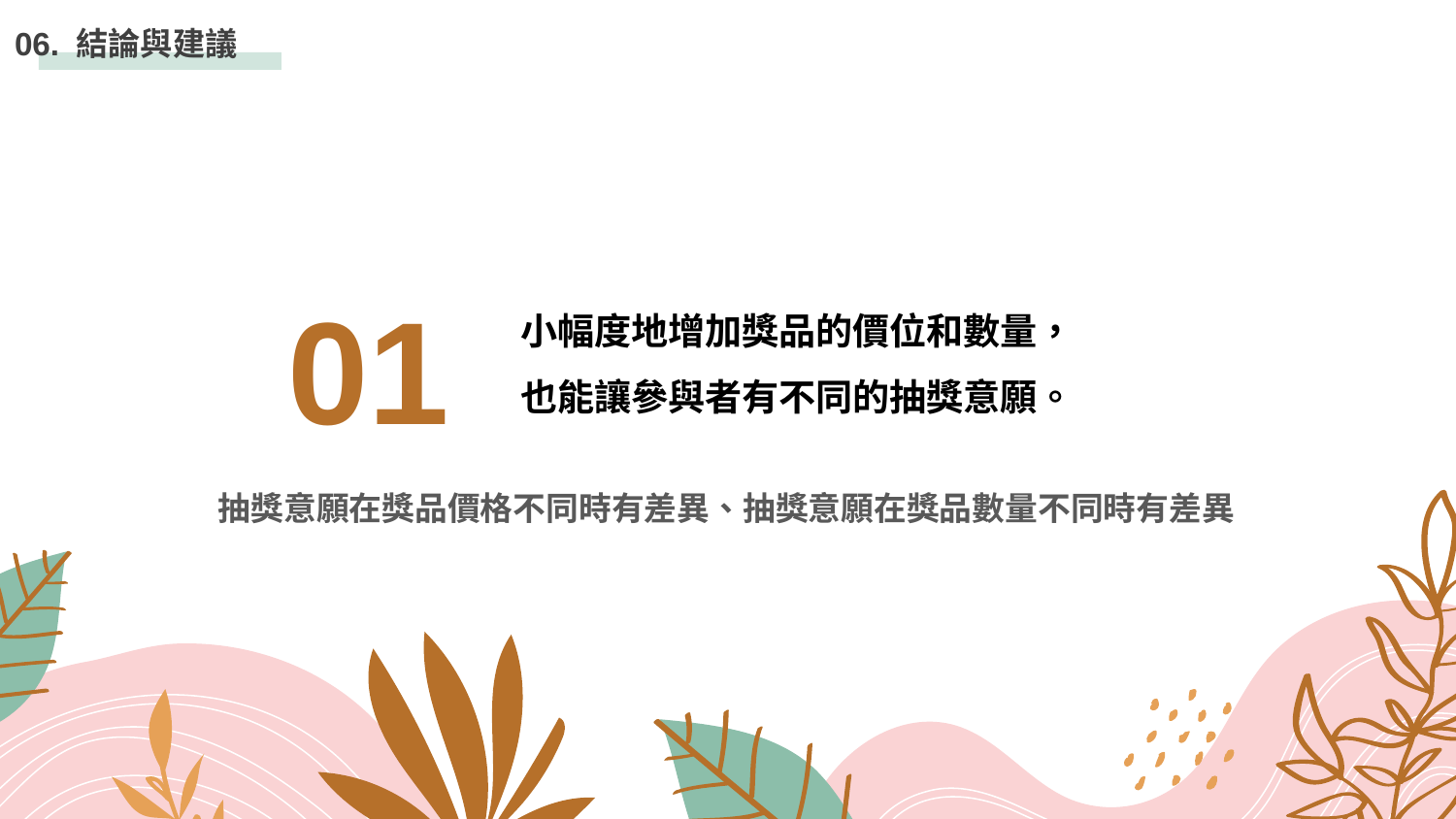

06. 結論與建議

01
小幅度地增加獎品的價位和數量，
也能讓參與者有不同的抽獎意願。

抽獎意願在獎品價格不同時有差異、抽獎意願在獎品數量不同時有差異